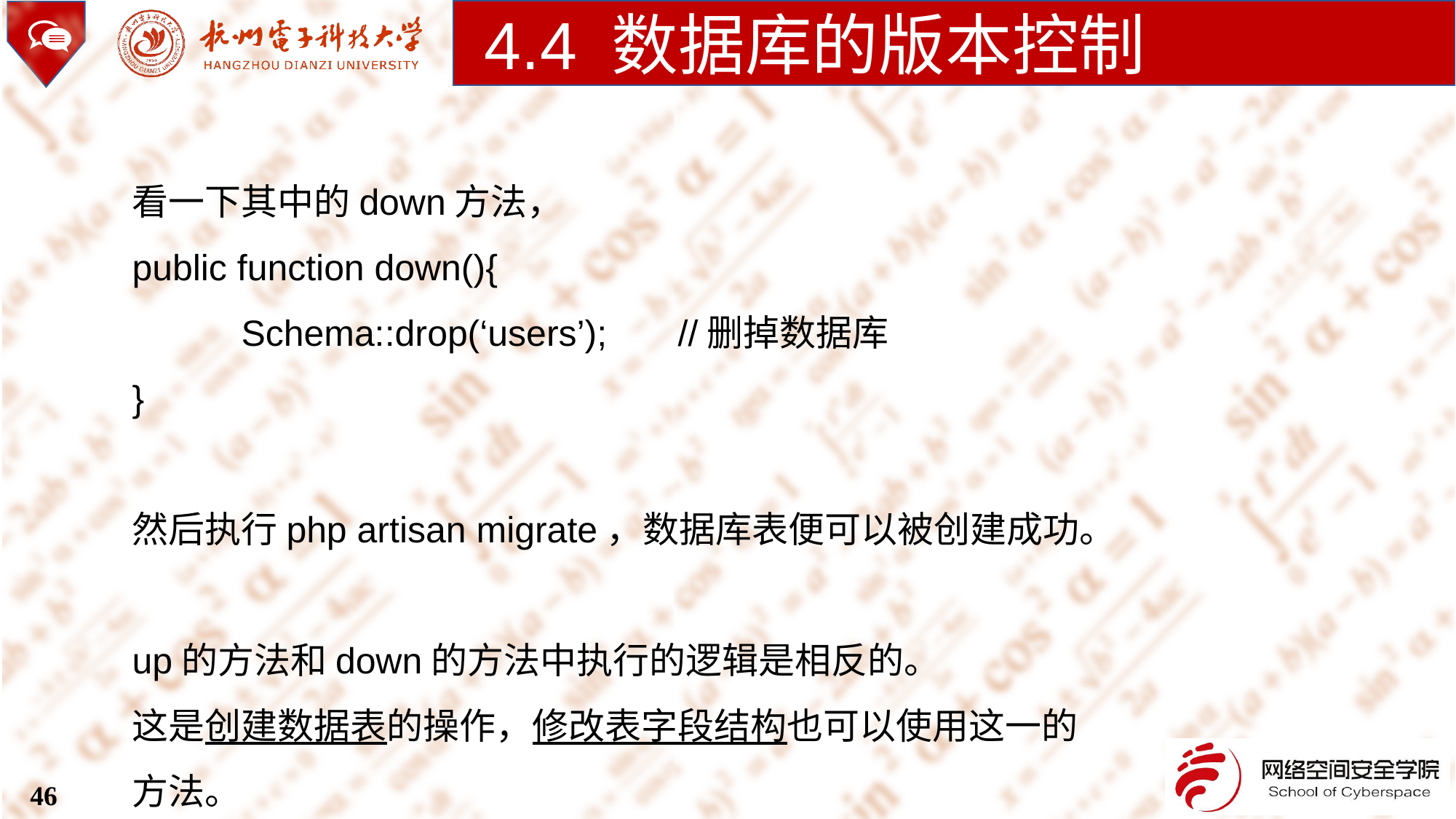

4.4 数据库的版本控制
看一下其中的down方法，
public function down(){
	Schema::drop(‘users’);	//删掉数据库
}

然后执行php artisan migrate，数据库表便可以被创建成功。
up的方法和down的方法中执行的逻辑是相反的。
这是创建数据表的操作，修改表字段结构也可以使用这一的方法。
46